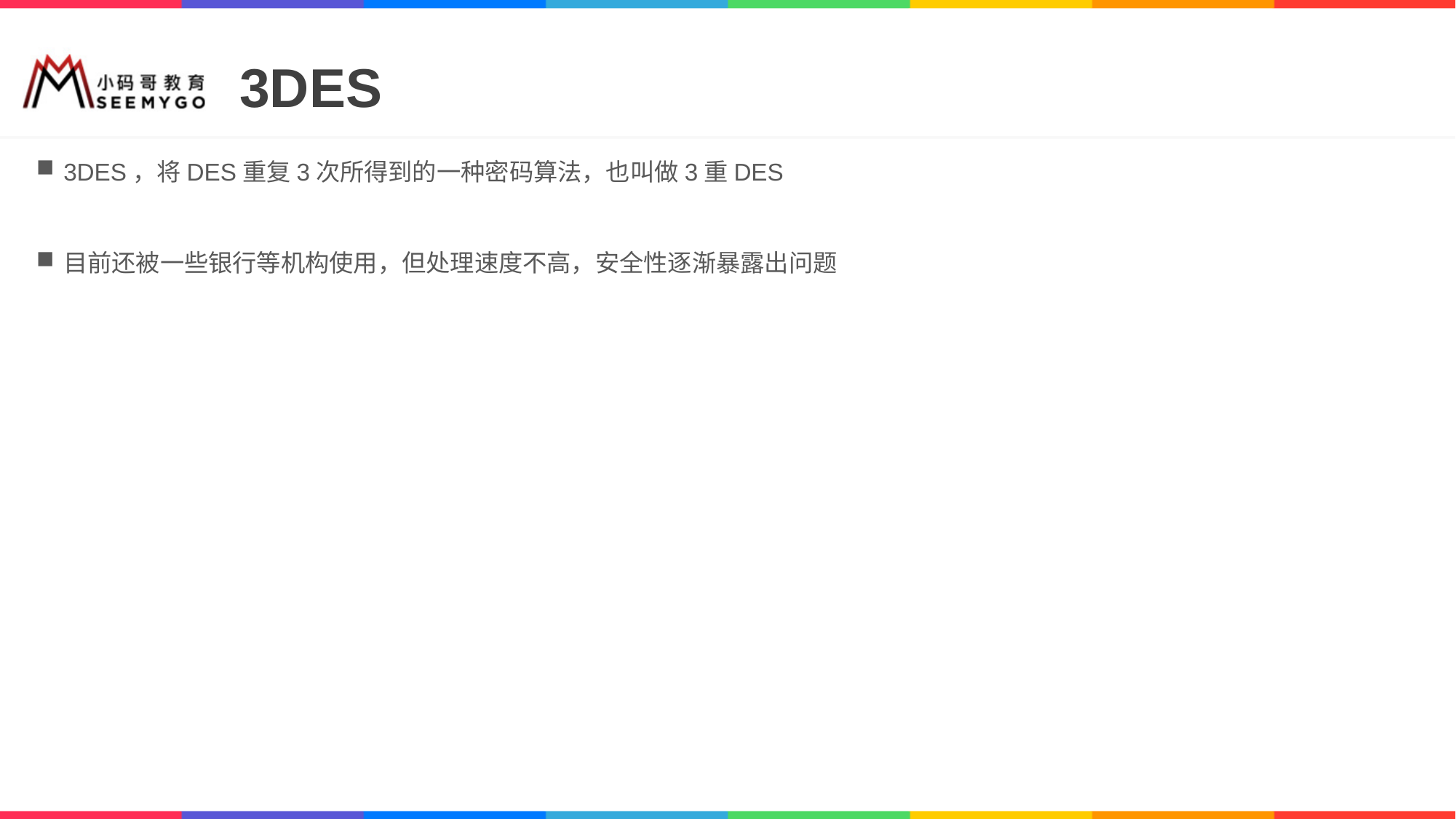

# 3DES
3DES，将DES重复3次所得到的一种密码算法，也叫做3重DES

目前还被一些银行等机构使用，但处理速度不高，安全性逐渐暴露出问题